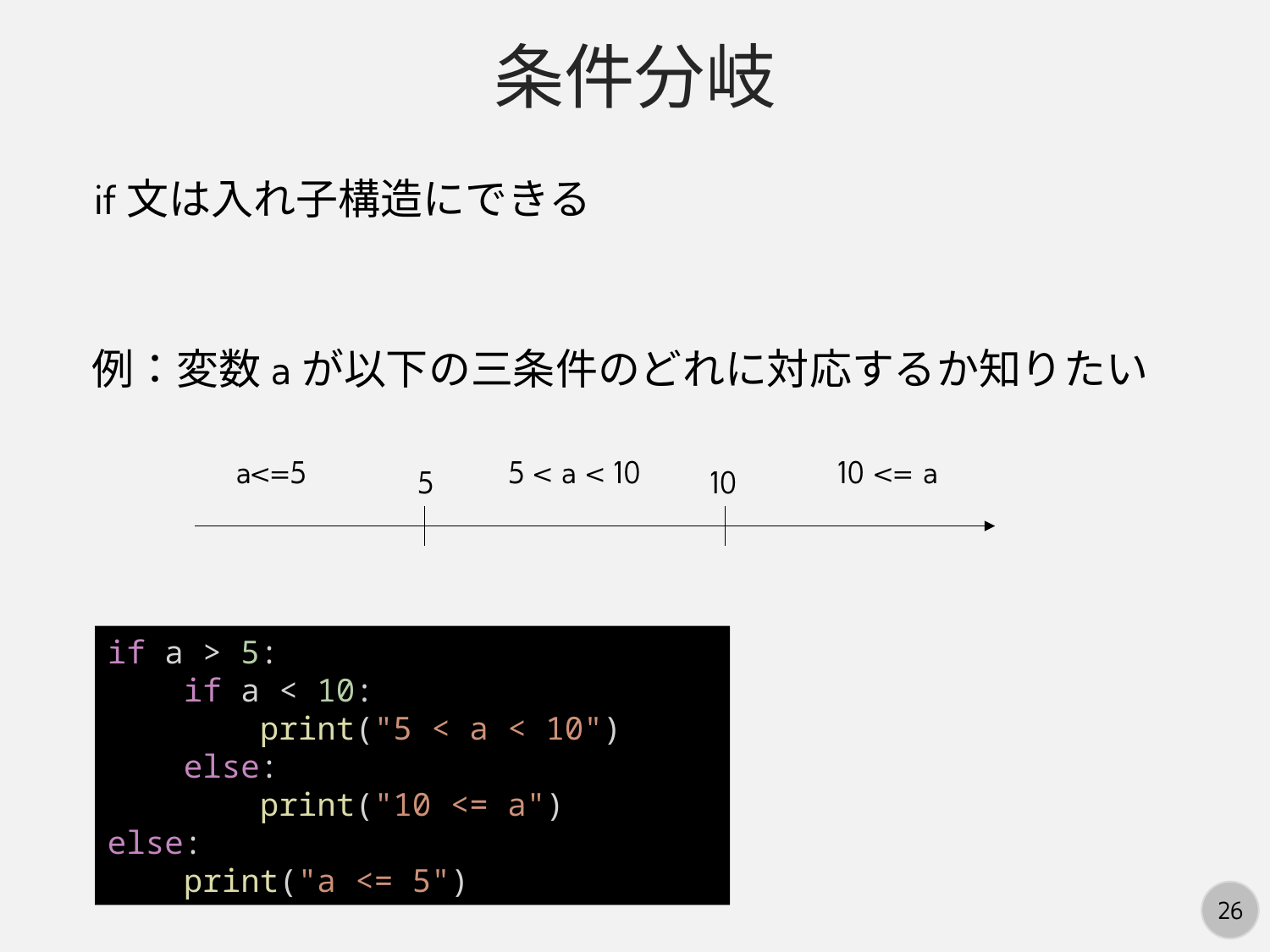

条件分岐
if文は入れ子構造にできる
例：変数aが以下の三条件のどれに対応するか知りたい
a<=5
5 < a < 10
10 <= a
5
10
if a > 5:
    if a < 10:
        print("5 < a < 10")
    else:
        print("10 <= a")
else:
    print("a <= 5")